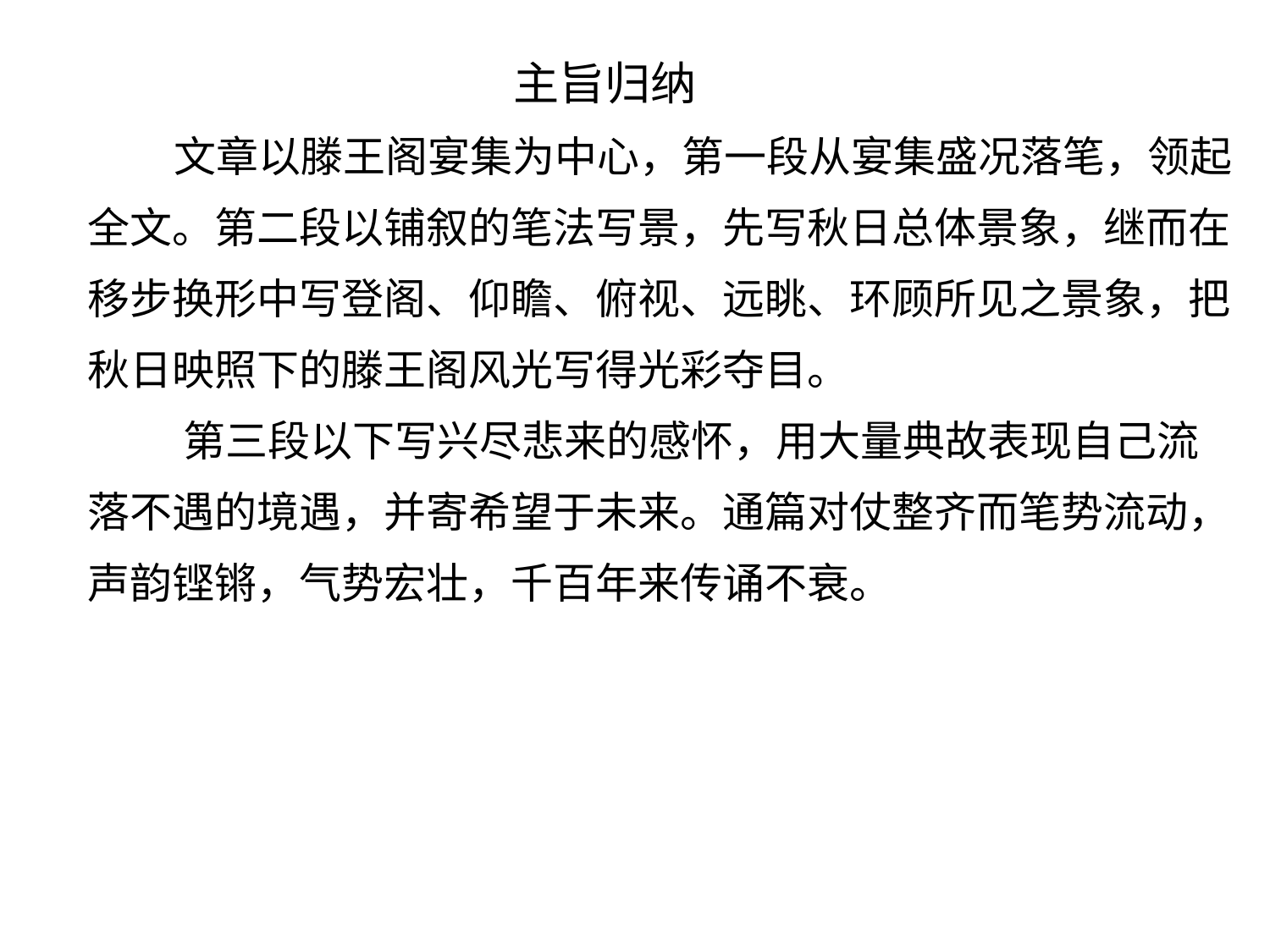

主旨归纳
        文章以滕王阁宴集为中心，第一段从宴集盛况落笔，领起全文。第二段以铺叙的笔法写景，先写秋日总体景象，继而在移步换形中写登阁、仰瞻、俯视、远眺、环顾所见之景象，把秋日映照下的滕王阁风光写得光彩夺目。
         第三段以下写兴尽悲来的感怀，用大量典故表现自己流落不遇的境遇，并寄希望于未来。通篇对仗整齐而笔势流动，声韵铿锵，气势宏壮，千百年来传诵不衰。